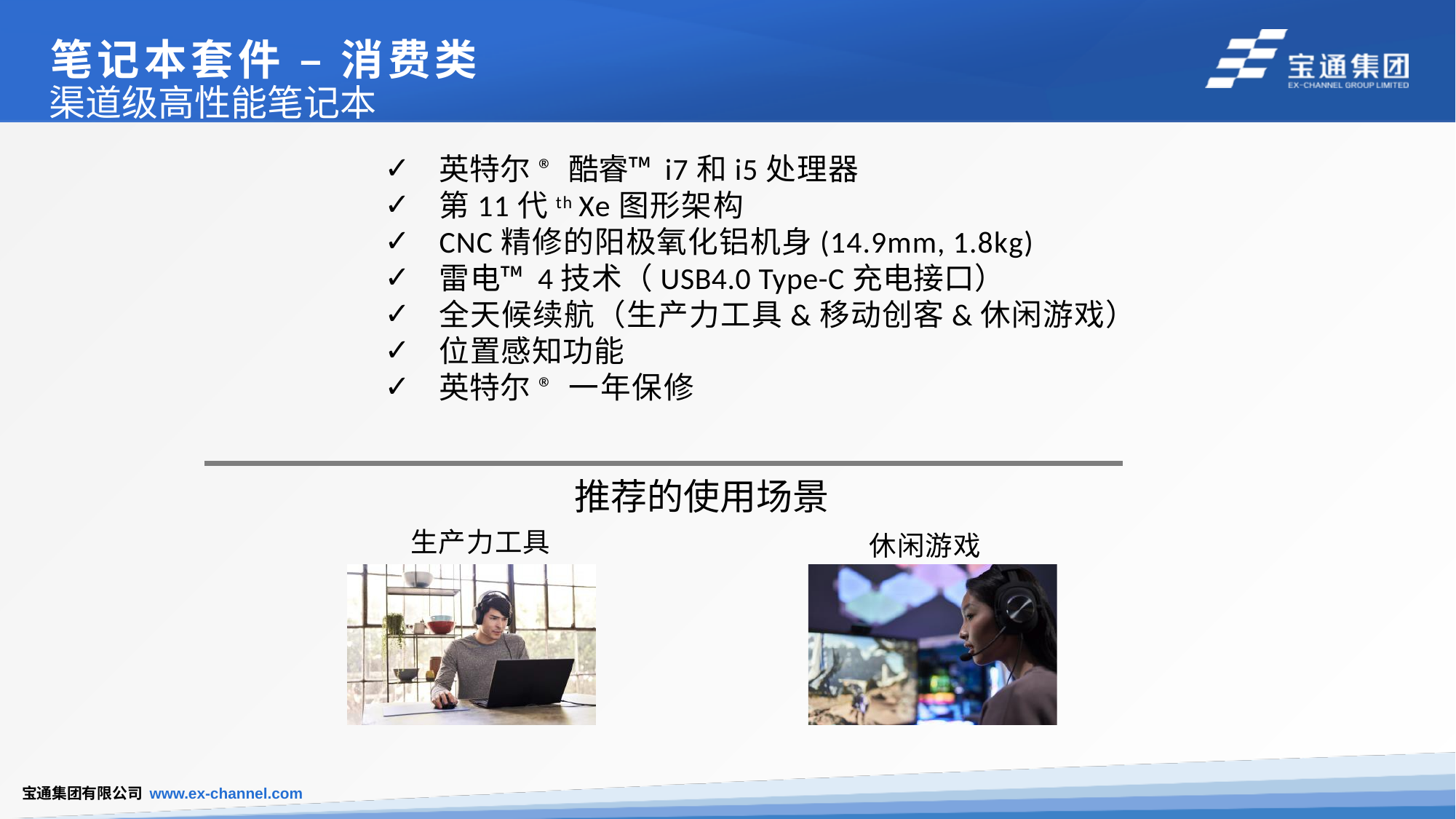

# 笔记本套件 – 消费类
渠道级高性能笔记本
英特尔® 酷睿™ i7和i5处理器
第11代th Xe图形架构
CNC精修的阳极氧化铝机身(14.9mm, 1.8kg)
雷电™ 4技术（USB4.0 Type-C充电接口）
全天候续航（生产力工具&移动创客&休闲游戏）
位置感知功能
英特尔® 一年保修

推荐的使用场景
生产力工具
休闲游戏